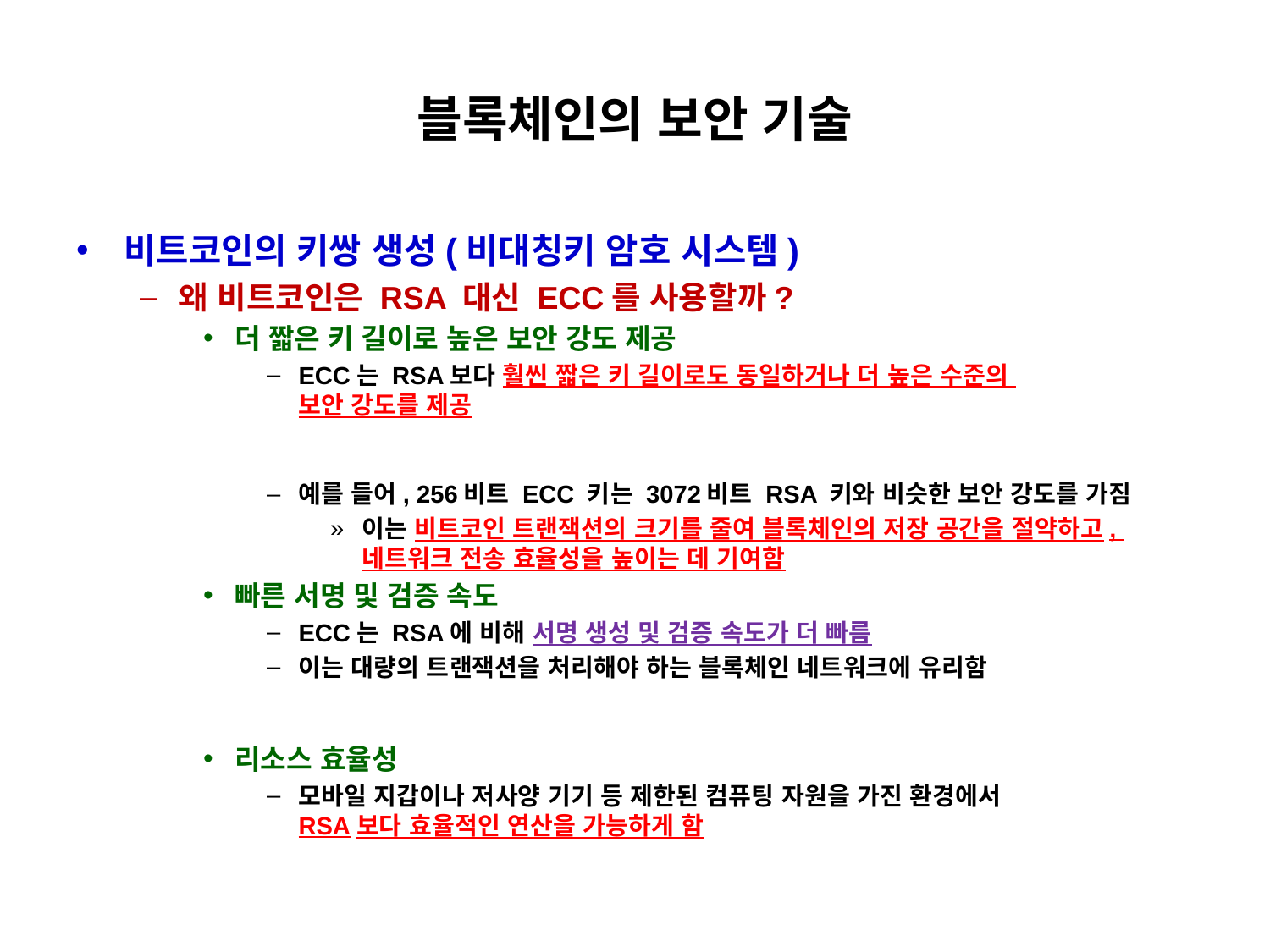

# 블록체인의 보안 기술
비트코인의 키쌍 생성(비대칭키 암호 시스템)
왜 비트코인은 RSA 대신 ECC를 사용할까?
더 짧은 키 길이로 높은 보안 강도 제공
ECC는 RSA보다 훨씬 짧은 키 길이로도 동일하거나 더 높은 수준의
보안 강도를 제공

예를 들어, 256비트 ECC 키는 3072비트 RSA 키와 비슷한 보안 강도를 가짐
이는 비트코인 트랜잭션의 크기를 줄여 블록체인의 저장 공간을 절약하고,
네트워크 전송 효율성을 높이는 데 기여함
빠른 서명 및 검증 속도
ECC는 RSA에 비해 서명 생성 및 검증 속도가 더 빠름
이는 대량의 트랜잭션을 처리해야 하는 블록체인 네트워크에 유리함

리소스 효율성
모바일 지갑이나 저사양 기기 등 제한된 컴퓨팅 자원을 가진 환경에서
RSA보다 효율적인 연산을 가능하게 함